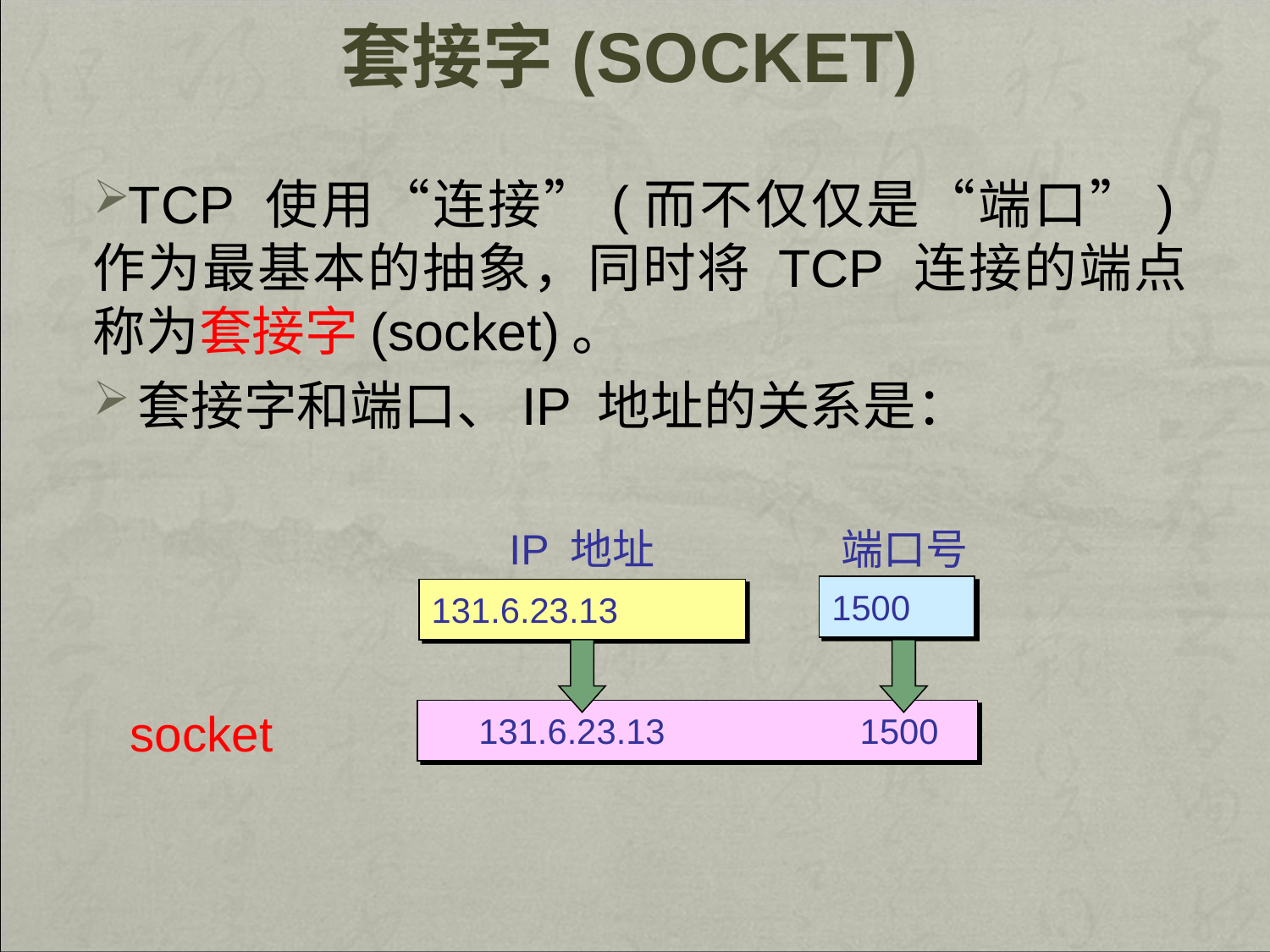

# 套接字(socket)
TCP 使用“连接”(而不仅仅是“端口”)作为最基本的抽象，同时将 TCP 连接的端点称为套接字(socket)。
套接字和端口、IP 地址的关系是：
IP 地址
131.6.23.13
端口号
1500

socket
     131.6.23.13                    1500
125